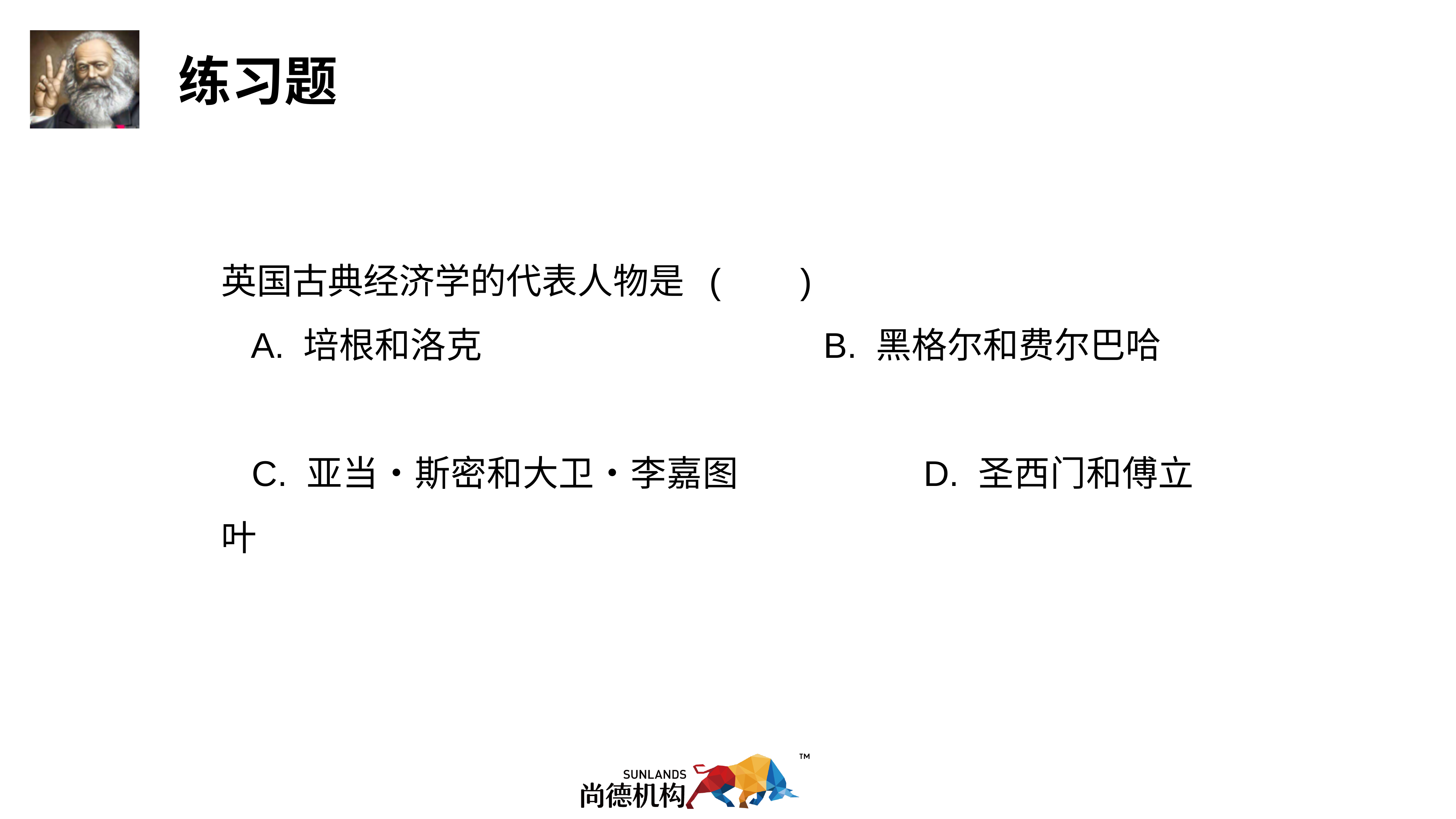

英国古典经济学的代表人物是  (        )
   A. 培根和洛克                                         B. 黑格尔和费尔巴哈
   C. 亚当•斯密和大卫•李嘉图                     D. 圣西门和傅立叶